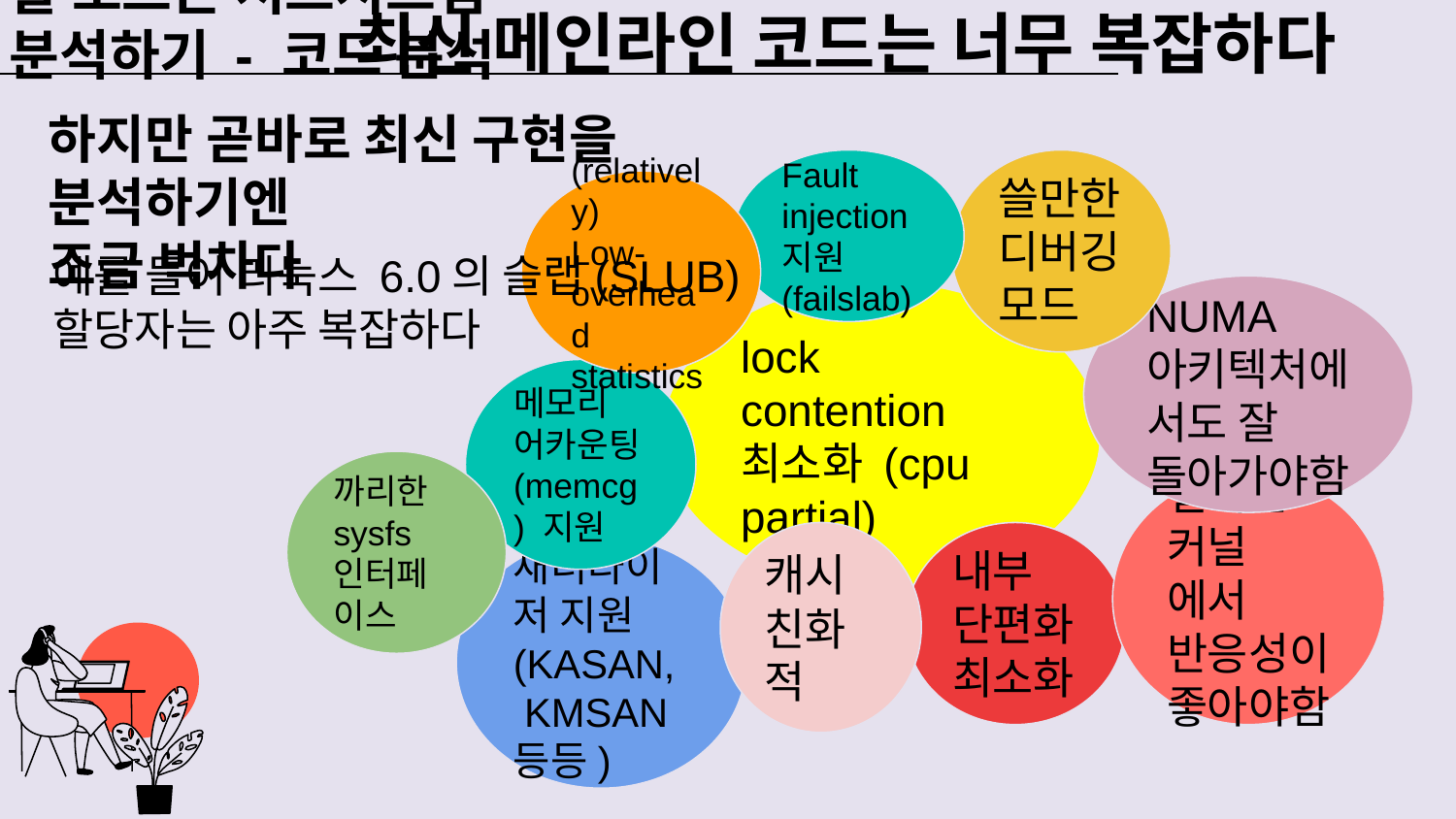

잘 모르는 서브시스템 분석하기 - 코드 분석
# 최신 메인라인 코드는 너무 복잡하다
하지만 곧바로 최신 구현을 분석하기엔
조금 벅차다
Fault injection 지원 (failslab)
쓸만한
디버깅 모드
(relatively)
Low-overhead statistics
예를 들어 리눅스 6.0의 슬랩(SLUB)
할당자는 아주 복잡하다
NUMA 아키텍처에서도 잘 돌아가야함
lock contention 최소화 (cpu partial)
메모리 어카운팅 (memcg) 지원
까리한 sysfs 인터페이스
실시간 커널 에서 반응성이 좋아야함
내부 단편화 최소화
캐시 친화적
새너타이저 지원 (KASAN,
 KMSAN 등등)